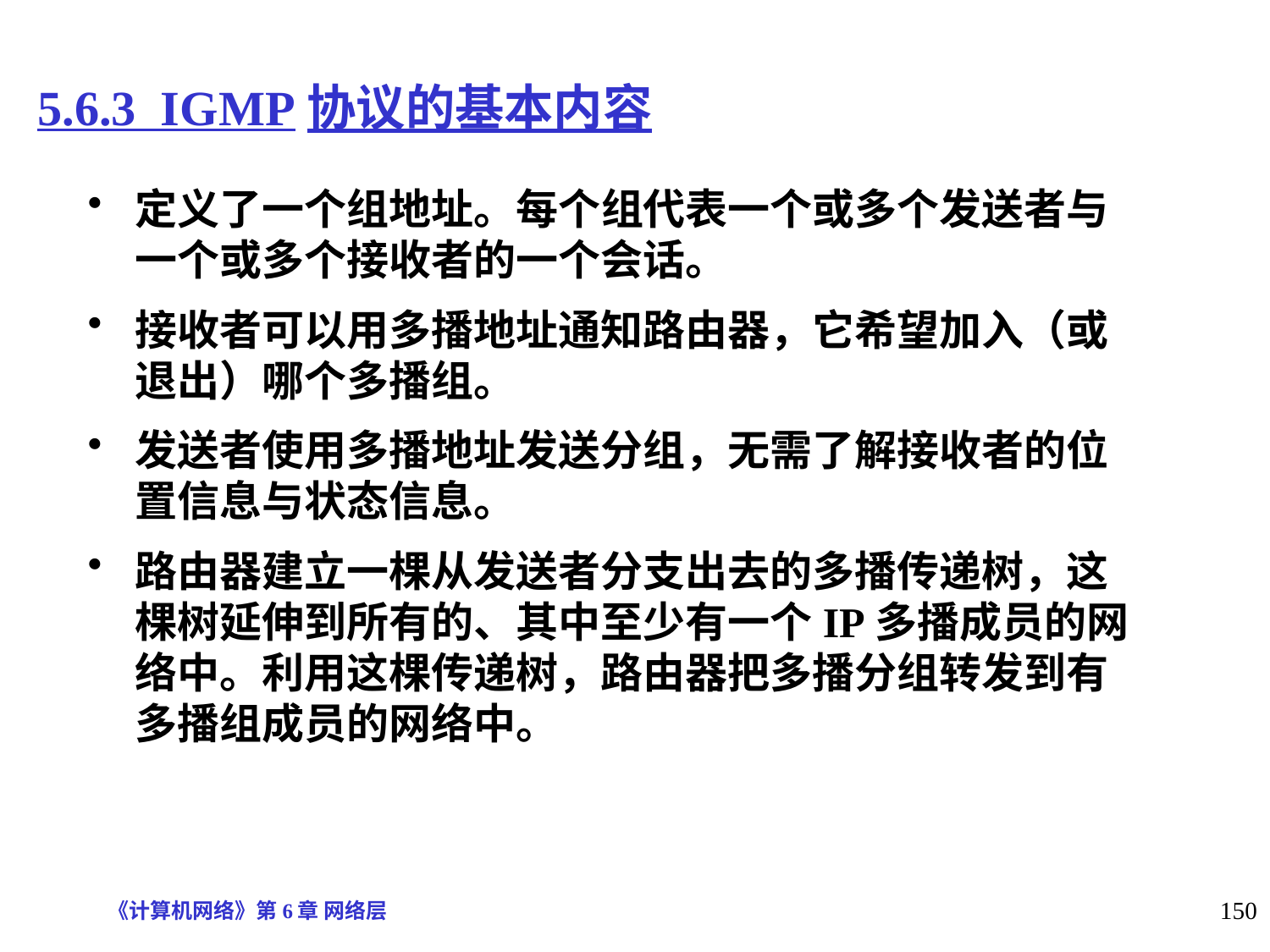

# 5.6.3  IGMP协议的基本内容
定义了一个组地址。每个组代表一个或多个发送者与一个或多个接收者的一个会话。
接收者可以用多播地址通知路由器，它希望加入（或退出）哪个多播组。
发送者使用多播地址发送分组，无需了解接收者的位置信息与状态信息。
路由器建立一棵从发送者分支出去的多播传递树，这棵树延伸到所有的、其中至少有一个IP多播成员的网络中。利用这棵传递树，路由器把多播分组转发到有多播组成员的网络中。

《计算机网络》第6章 网络层
150